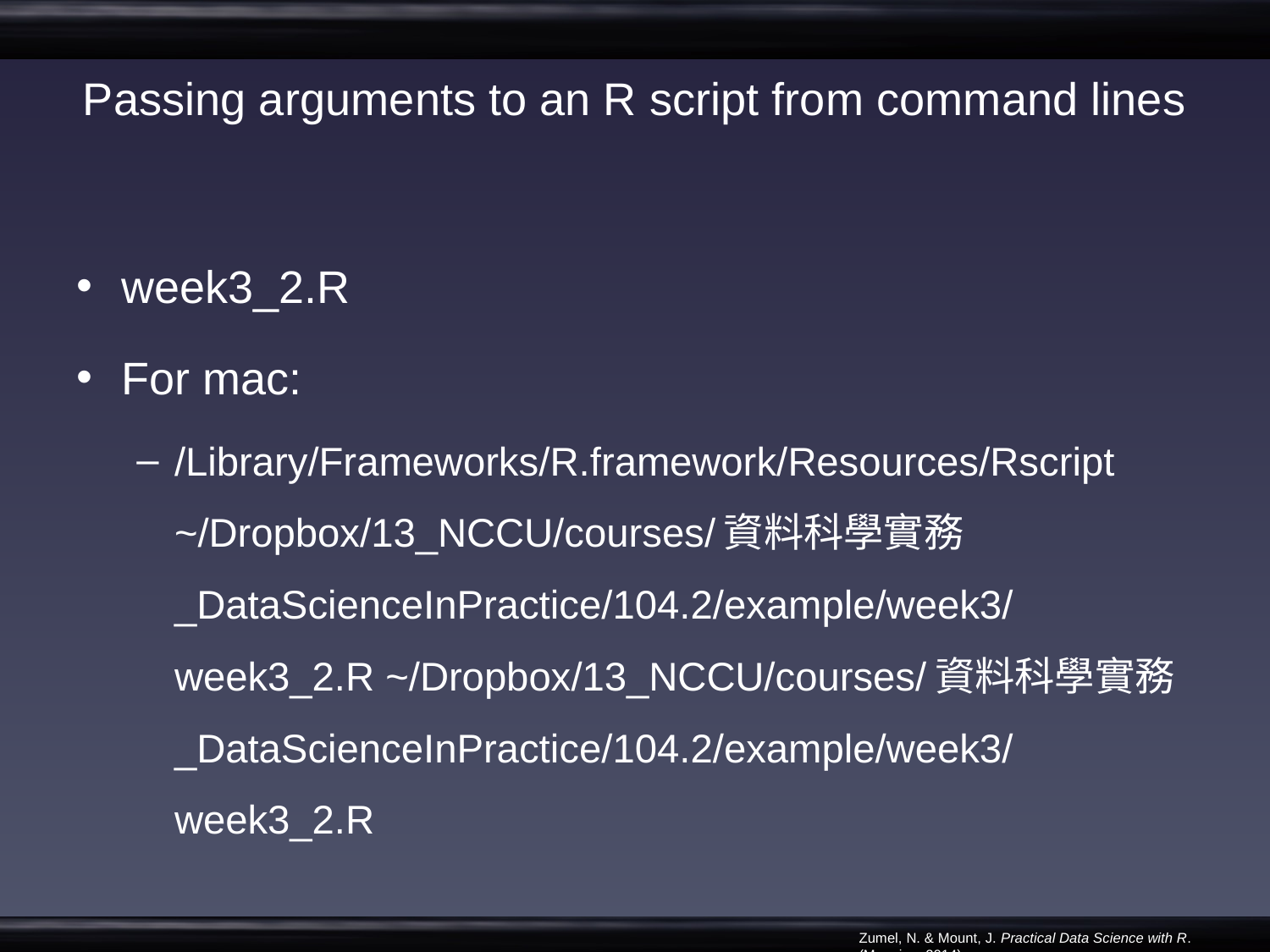

# Passing arguments to an R script from command lines
week3_2.R
For mac:
/Library/Frameworks/R.framework/Resources/Rscript ~/Dropbox/13_NCCU/courses/資料科學實務_DataScienceInPractice/104.2/example/week3/week3_2.R ~/Dropbox/13_NCCU/courses/資料科學實務_DataScienceInPractice/104.2/example/week3/week3_2.R